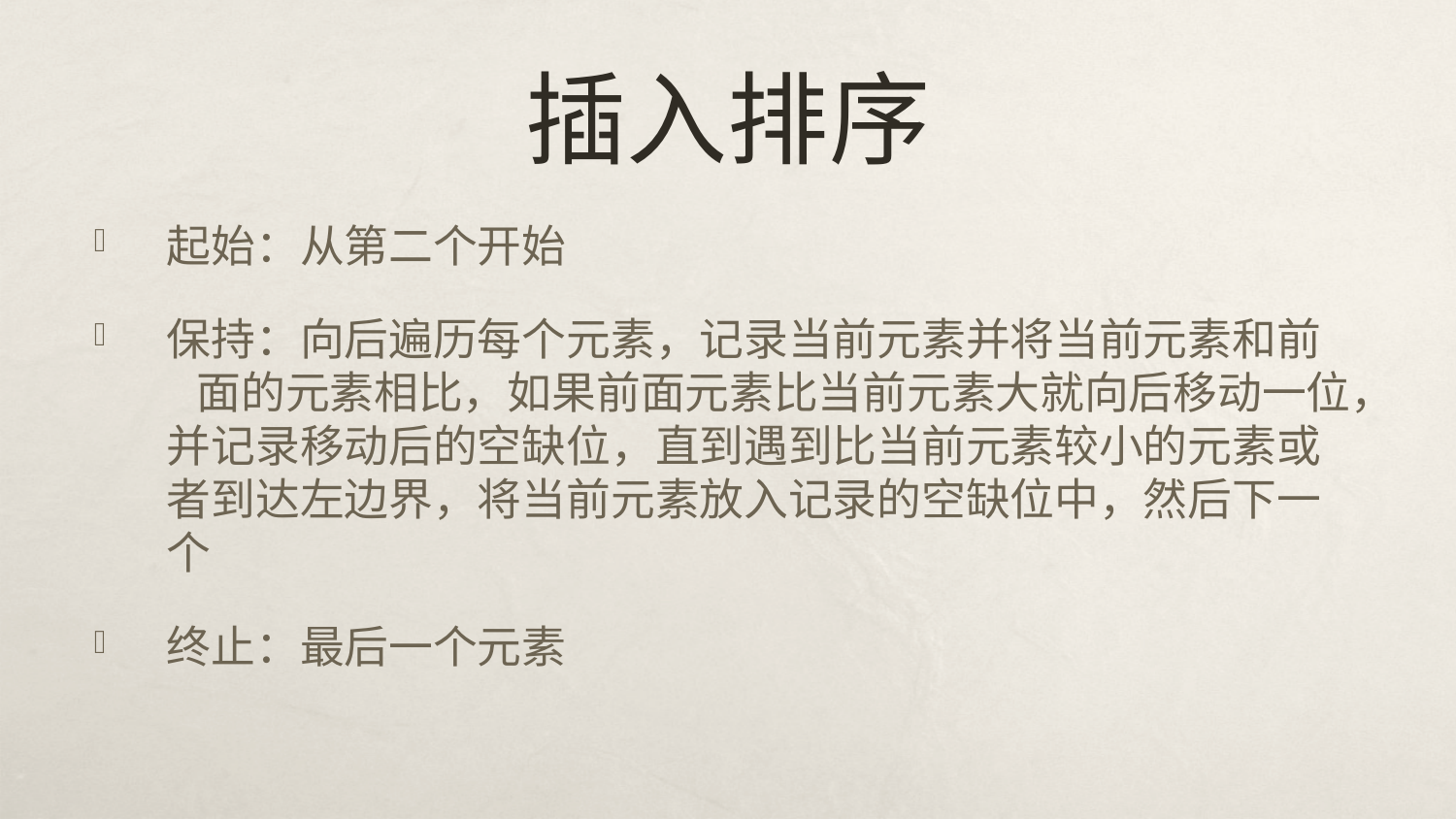

# 插入排序
起始：从第二个开始
保持：向后遍历每个元素，记录当前元素并将当前元素和前        面的元素相比，如果前面元素比当前元素大就向后移动一位，并记录移动后的空缺位，直到遇到比当前元素较小的元素或者到达左边界，将当前元素放入记录的空缺位中，然后下一个
终止：最后一个元素